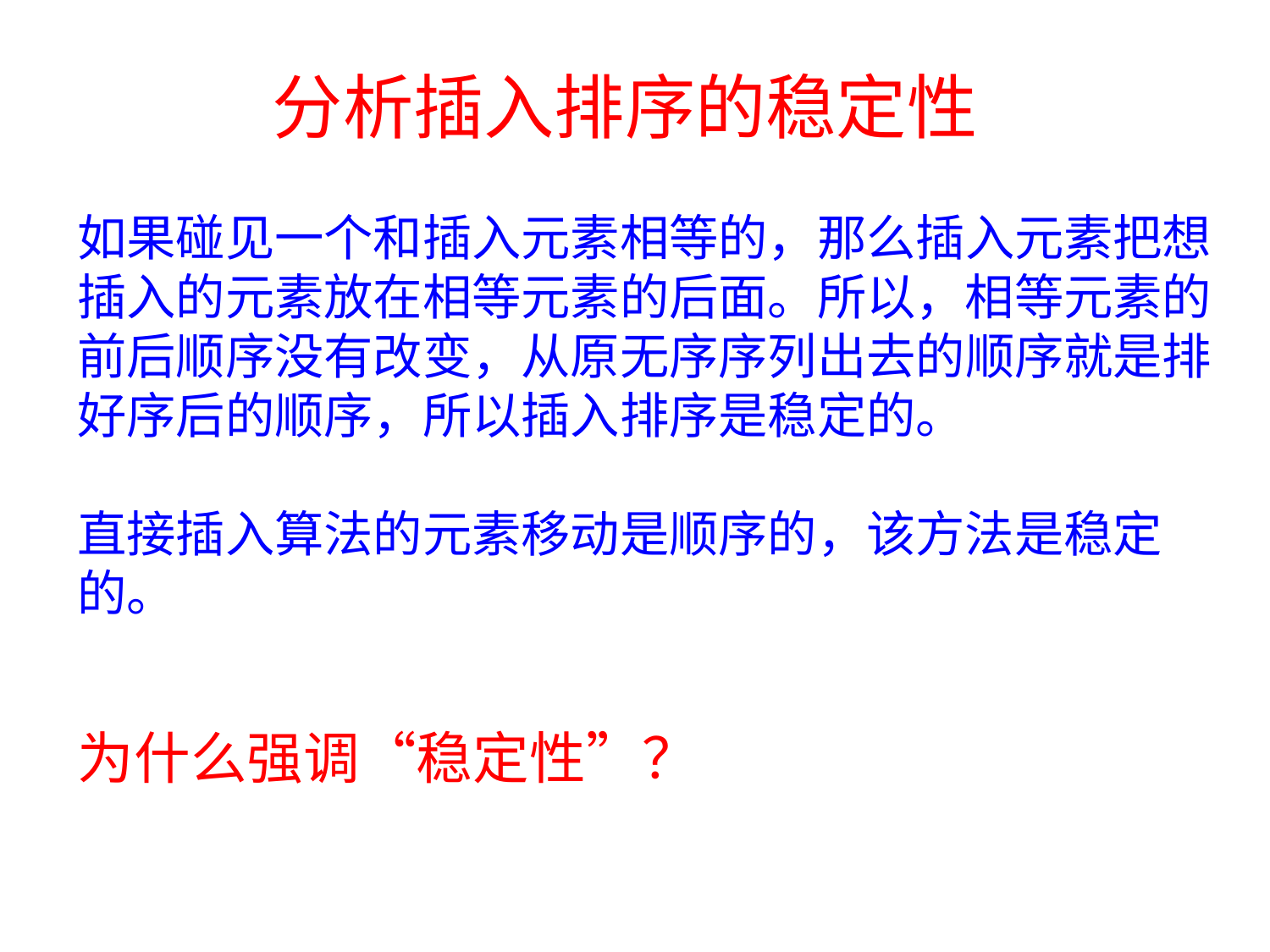

分析插入排序的稳定性
如果碰见一个和插入元素相等的，那么插入元素把想插入的元素放在相等元素的后面。所以，相等元素的前后顺序没有改变，从原无序序列出去的顺序就是排好序后的顺序，所以插入排序是稳定的。

直接插入算法的元素移动是顺序的，该方法是稳定的。

为什么强调“稳定性”？